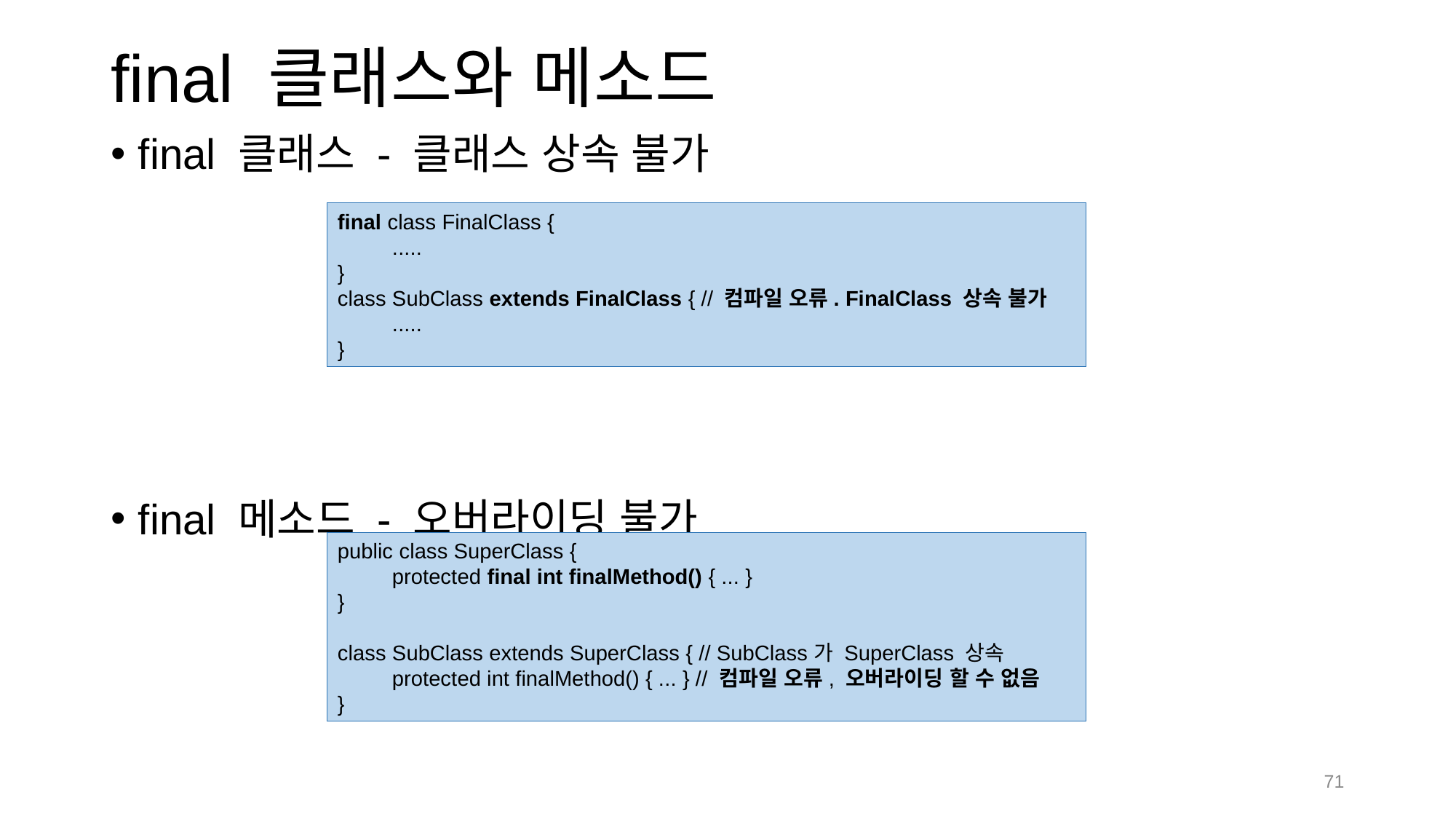

# final 클래스와 메소드
final 클래스 - 클래스 상속 불가

final 메소드 - 오버라이딩 불가

final class FinalClass {
.....
}
class SubClass extends FinalClass { // 컴파일 오류. FinalClass 상속 불가
.....
}
public class SuperClass {
protected final int finalMethod() { ... }
}

class SubClass extends SuperClass { // SubClass가 SuperClass 상속
protected int finalMethod() { ... } // 컴파일 오류, 오버라이딩 할 수 없음
}
71